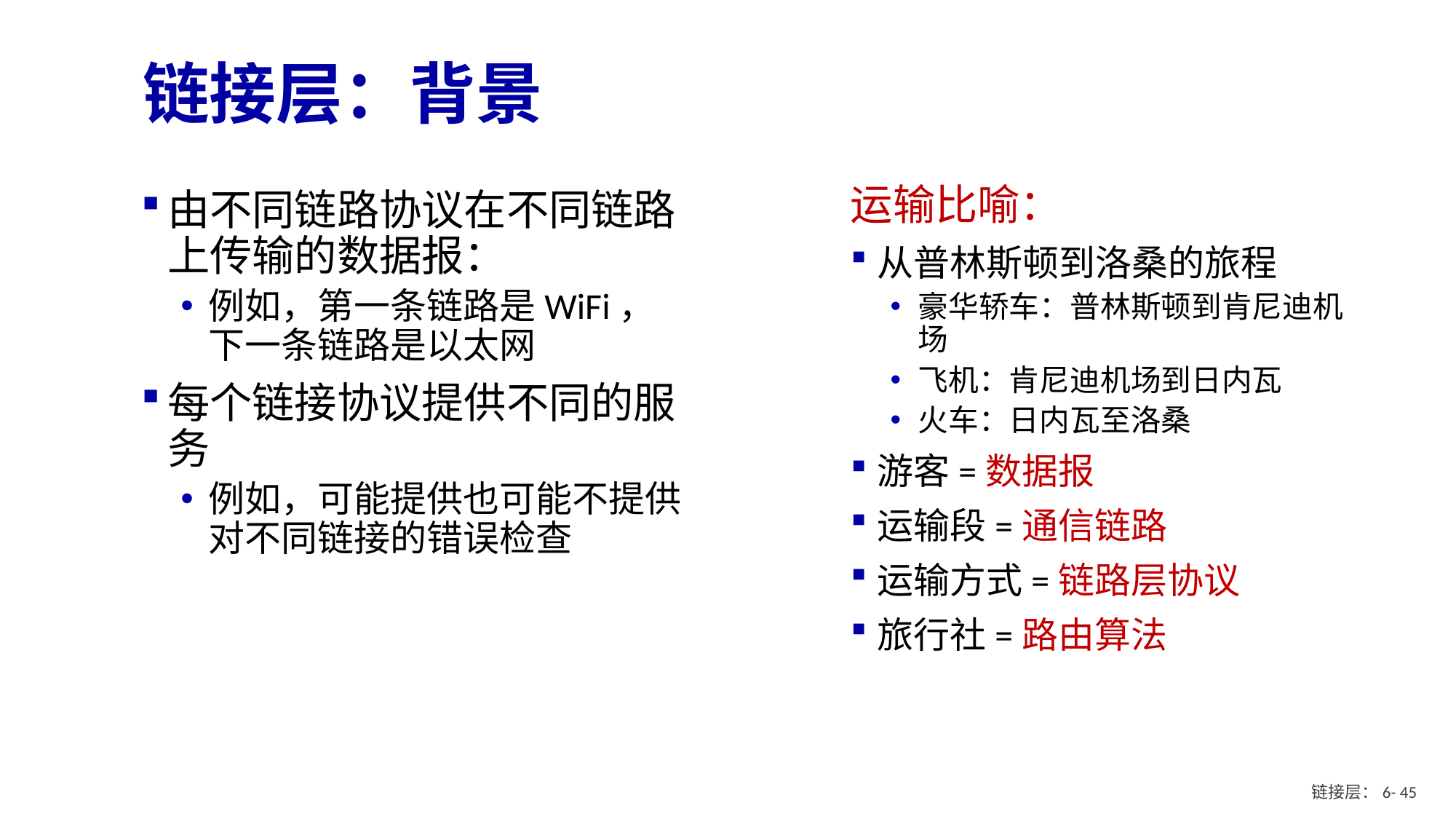

# 链接层：背景
运输比喻：
从普林斯顿到洛桑的旅程
豪华轿车：普林斯顿到肯尼迪机场
飞机：肯尼迪机场到日内瓦
火车：日内瓦至洛桑
游客=数据报
运输段=通信链路
运输方式=链路层协议
旅行社=路由算法

由不同链路协议在不同链路上传输的数据报：
例如，第一条链路是WiFi，下一条链路是以太网
每个链接协议提供不同的服务
例如，可能提供也可能不提供对不同链接的错误检查
链接层：6- 45